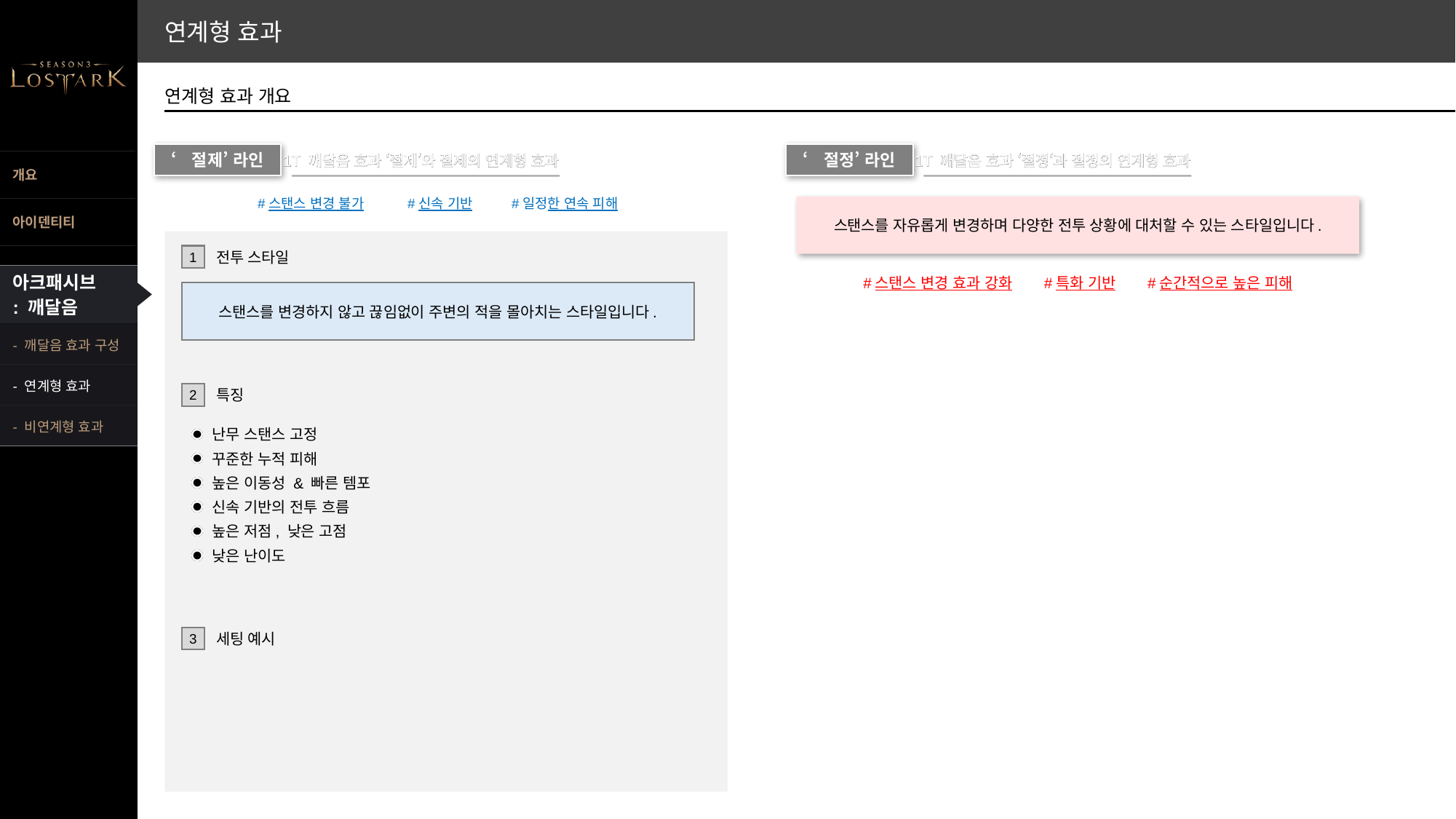

연계형 효과
연계형 효과 개요
‘절제’ 라인
1T 깨달음 효과 ‘절제’와 절제의 연계형 효과
1T 깨달음 효과 ‘절제’와 절제의 연계형 효과
‘절정’ 라인
1T 깨달음 효과 ‘절정‘과 절정의 연계형 효과
1T 깨달음 효과 ‘절정‘과 절정의 연계형 효과
#스탠스 변경 불가
#신속 기반
#일정한 연속 피해

스탠스를 자유롭게 변경하며 다양한 전투 상황에 대처할 수 있는 스타일입니다.

1
전투 스타일
#스탠스 변경 효과 강화
#특화 기반
#순간적으로 높은 피해

스탠스를 변경하지 않고 끊임없이 주변의 적을 몰아치는 스타일입니다.
- 깨달음 효과 구성
- 연계형 효과
- 비연계형 효과
2
특징
난무 스탠스 고정
꾸준한 누적 피해
높은 이동성 & 빠른 템포
신속 기반의 전투 흐름
높은 저점, 낮은 고점
낮은 난이도
3
세팅 예시